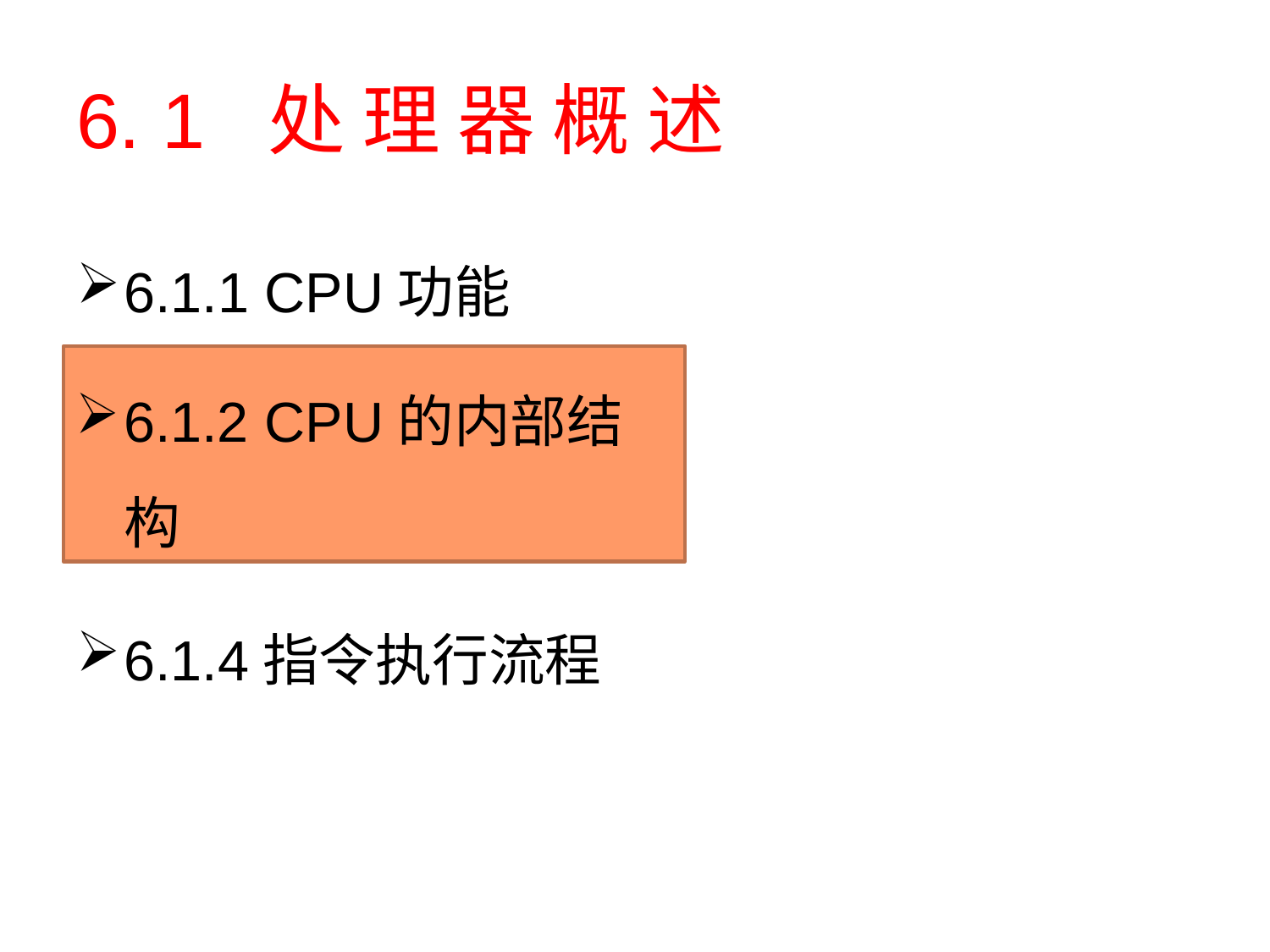

# 6. 1  处 理 器 概 述
6.1.1 CPU功能
6.1.2 CPU的内部结构
6.1.3.CPU的指令周期
6.1.4指令执行流程
6.1.2 CPU的内部结构